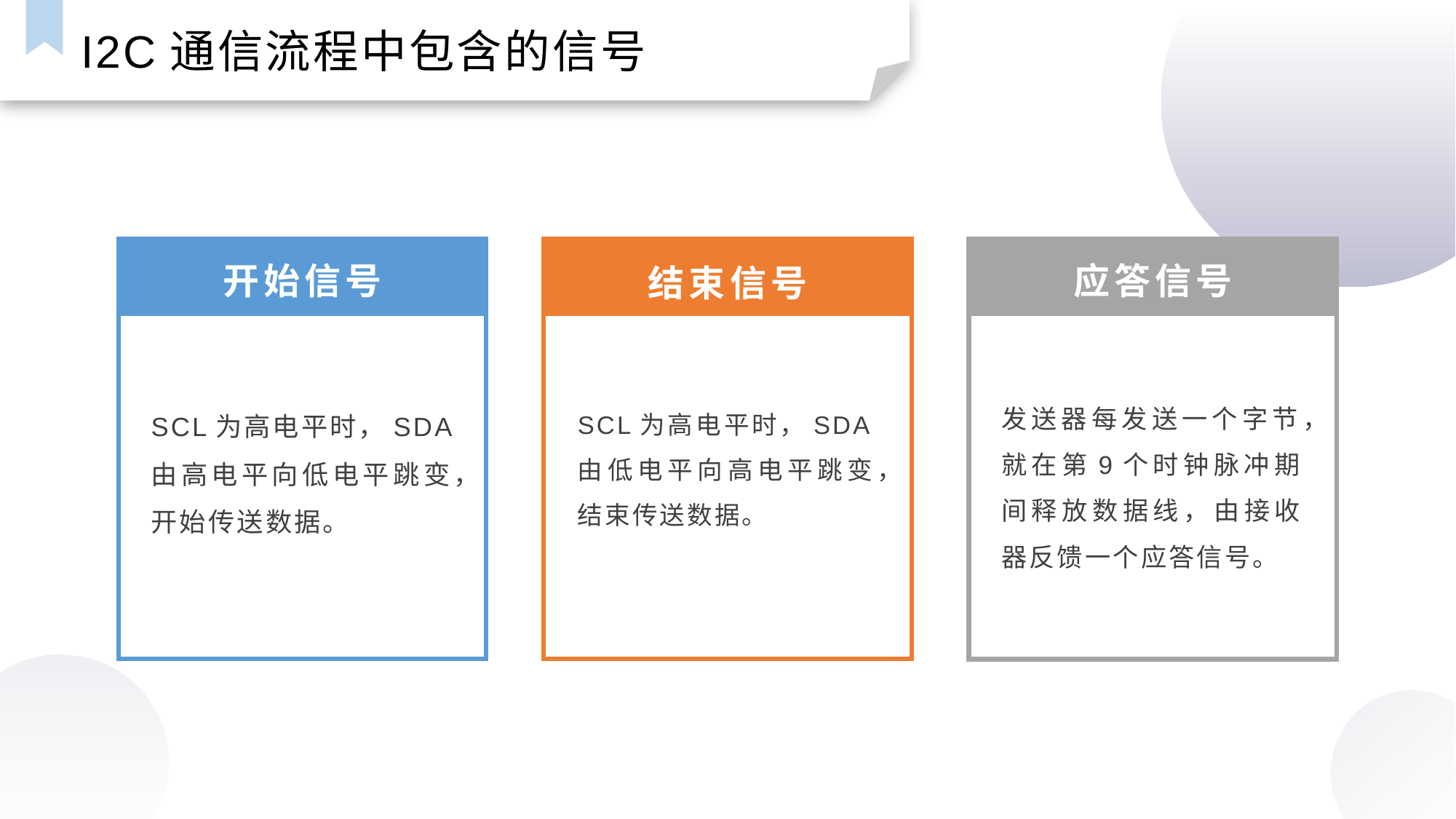

I2C通信流程中包含的信号

开始信号
应答信号
结束信号
发送器每发送一个字节，就在第9个时钟脉冲期间释放数据线，由接收器反馈一个应答信号。
SCL为高电平时，SDA由高电平向低电平跳变，开始传送数据。
SCL为高电平时，SDA由低电平向高电平跳变，结束传送数据。